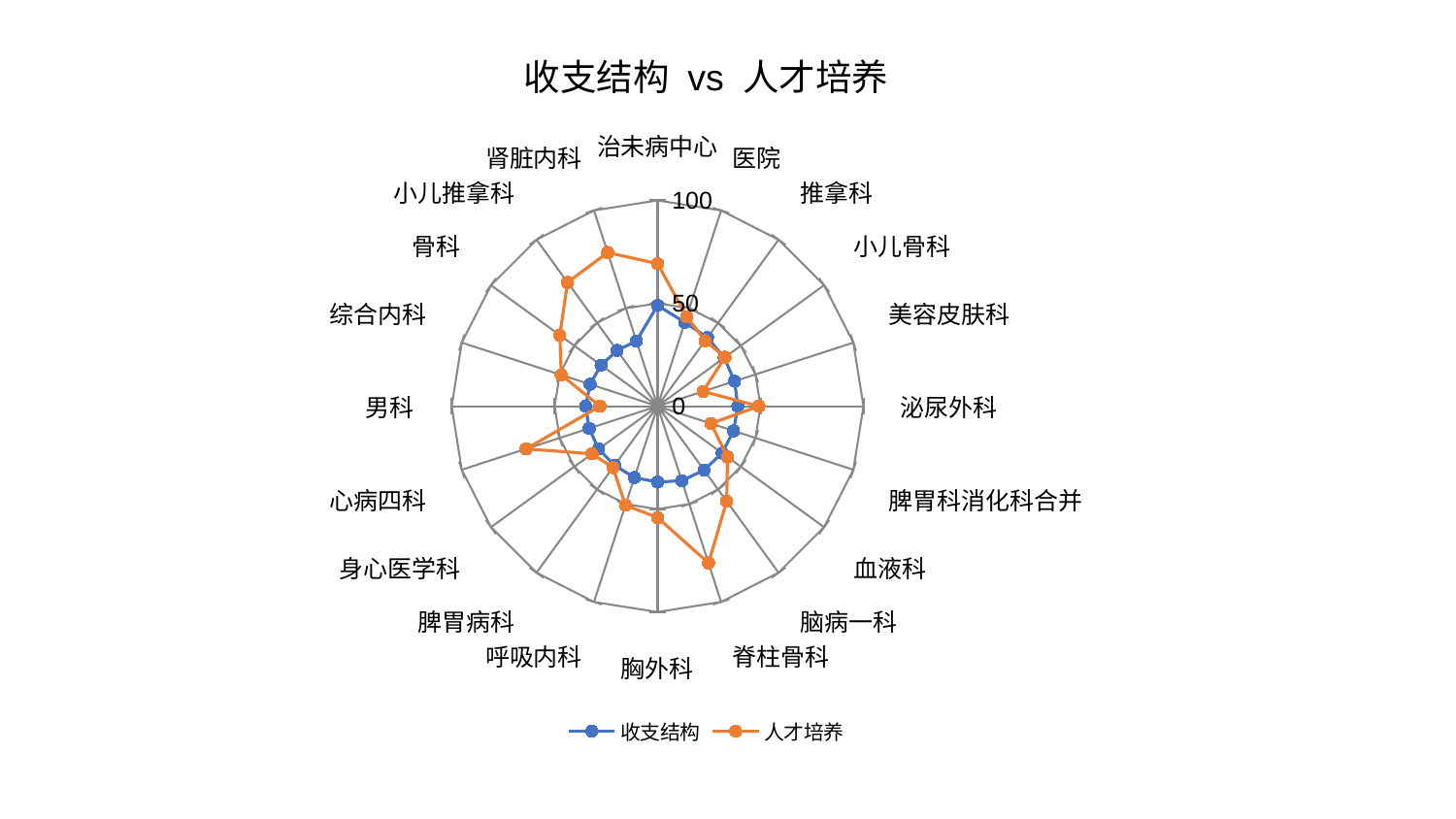

### Chart: 收支结构 vs 人才培养

| Category | 收支结构 | 人才培养 |
|---|---|---|
| 治未病中心 | 48.97577464386534 | 69.24094308974263 |
| 医院 | 42.84916196092142 | 45.737943050424384 |
| 推拿科 | 41.24934961660986 | 39.30032743747382 |
| 小儿骨科 | 40.0761039676255 | 40.45504253762842 |
| 美容皮肤科 | 39.32616591950024 | 23.231389273564687 |
| 泌尿外科 | 39.028159552746814 | 49.22370085282304 |
| 脾胃科消化科合并 | 38.83910767451854 | 27.268435003273613 |
| 血液科 | 38.78052766967154 | 41.99068353684228 |
| 脑病一科 | 38.39431663377512 | 57.13525244211107 |
| 脊柱骨科 | 38.073513537901746 | 80.13023908745902 |
| 胸外科 | 36.861950993216155 | 54.14844447065895 |
| 呼吸内科 | 36.47449805972622 | 50.57051719540749 |
| 脾胃病科 | 35.53712544879771 | 36.84704977628314 |
| 身心医学科 | 35.4384050722568 | 39.38264162828169 |
| 心病四科 | 34.94881936423559 | 67.13562085008093 |
| 男科 | 34.941255134172266 | 28.031827450265794 |
| 综合内科 | 34.493284723635774 | 49.19306902495824 |
| 骨科 | 33.9086971154255 | 58.68247227371134 |
| 小儿推拿科 | 33.477094735762755 | 74.38619452265003 |
| 肾脏内科 | 33.31795207470715 | 78.48216435891992 |
67